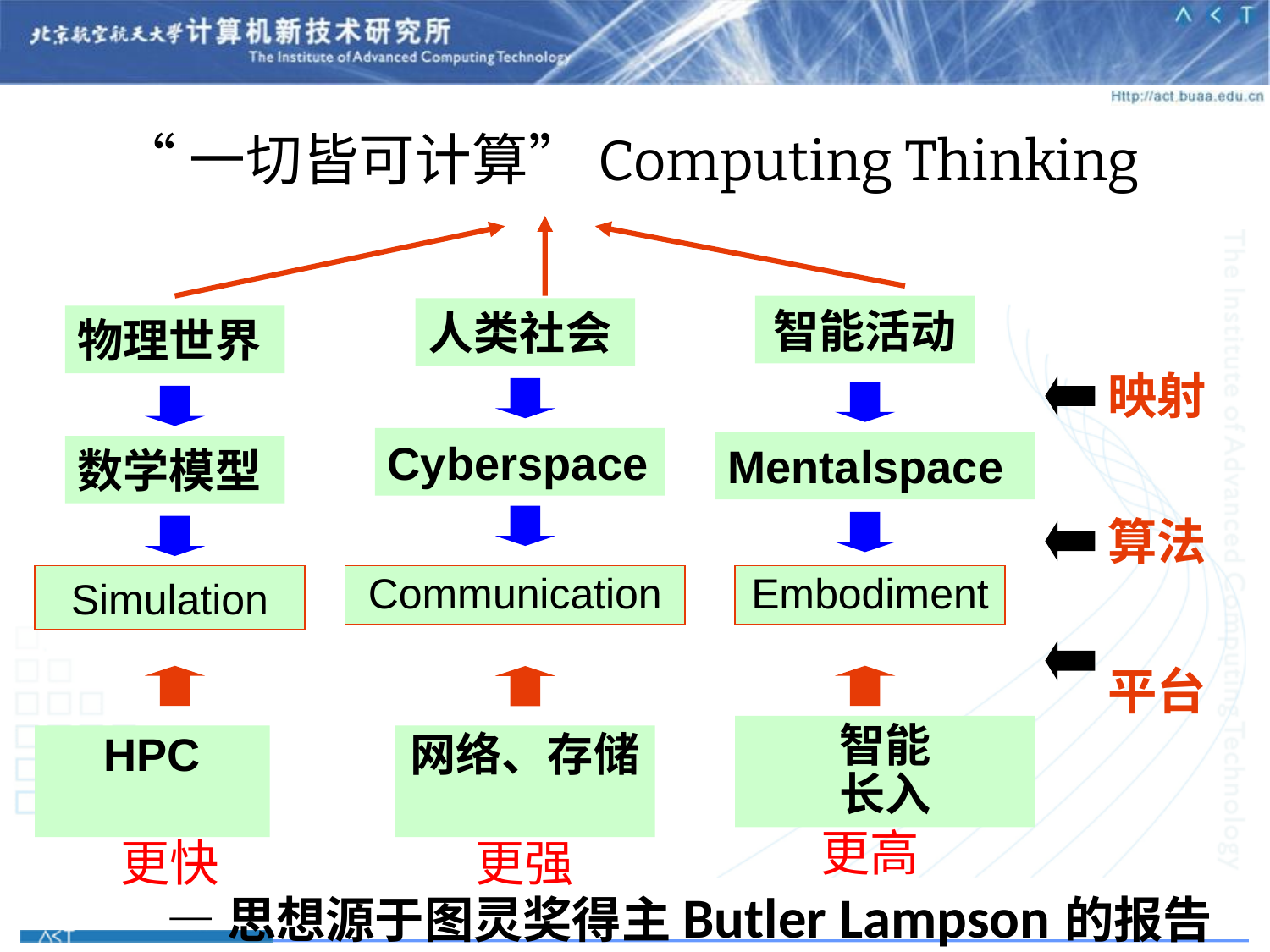

“一切皆可计算”Computing Thinking

智能活动
人类社会
物理世界
映射

Cyberspace
Mentalspace
数学模型
算法

Simulation
Communication
Embodiment

平台

智能
长入
HPC

网络、存储

更高
更快
更强
—思想源于图灵奖得主Butler Lampson的报告